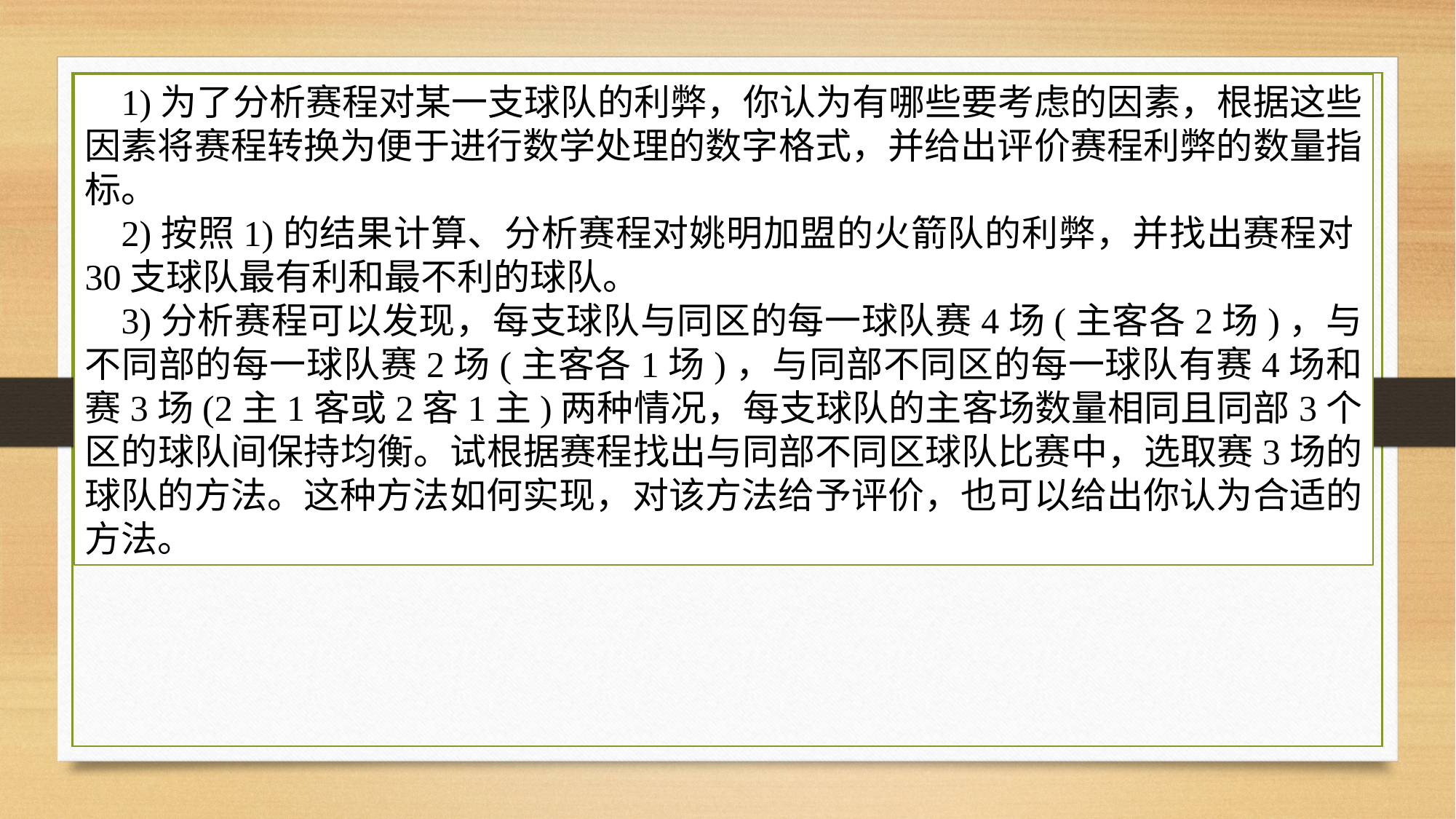

1)为了分析赛程对某一支球队的利弊，你认为有哪些要考虑的因素，根据这些因素将赛程转换为便于进行数学处理的数字格式，并给出评价赛程利弊的数量指标。
2)按照1)的结果计算、分析赛程对姚明加盟的火箭队的利弊，并找出赛程对30支球队最有利和最不利的球队。
3)分析赛程可以发现，每支球队与同区的每一球队赛4场(主客各2场)，与不同部的每一球队赛2场(主客各1场)，与同部不同区的每一球队有赛4场和赛3场(2主1客或2客1主)两种情况，每支球队的主客场数量相同且同部3个区的球队间保持均衡。试根据赛程找出与同部不同区球队比赛中，选取赛3场的球队的方法。这种方法如何实现，对该方法给予评价，也可以给出你认为合适的方法。